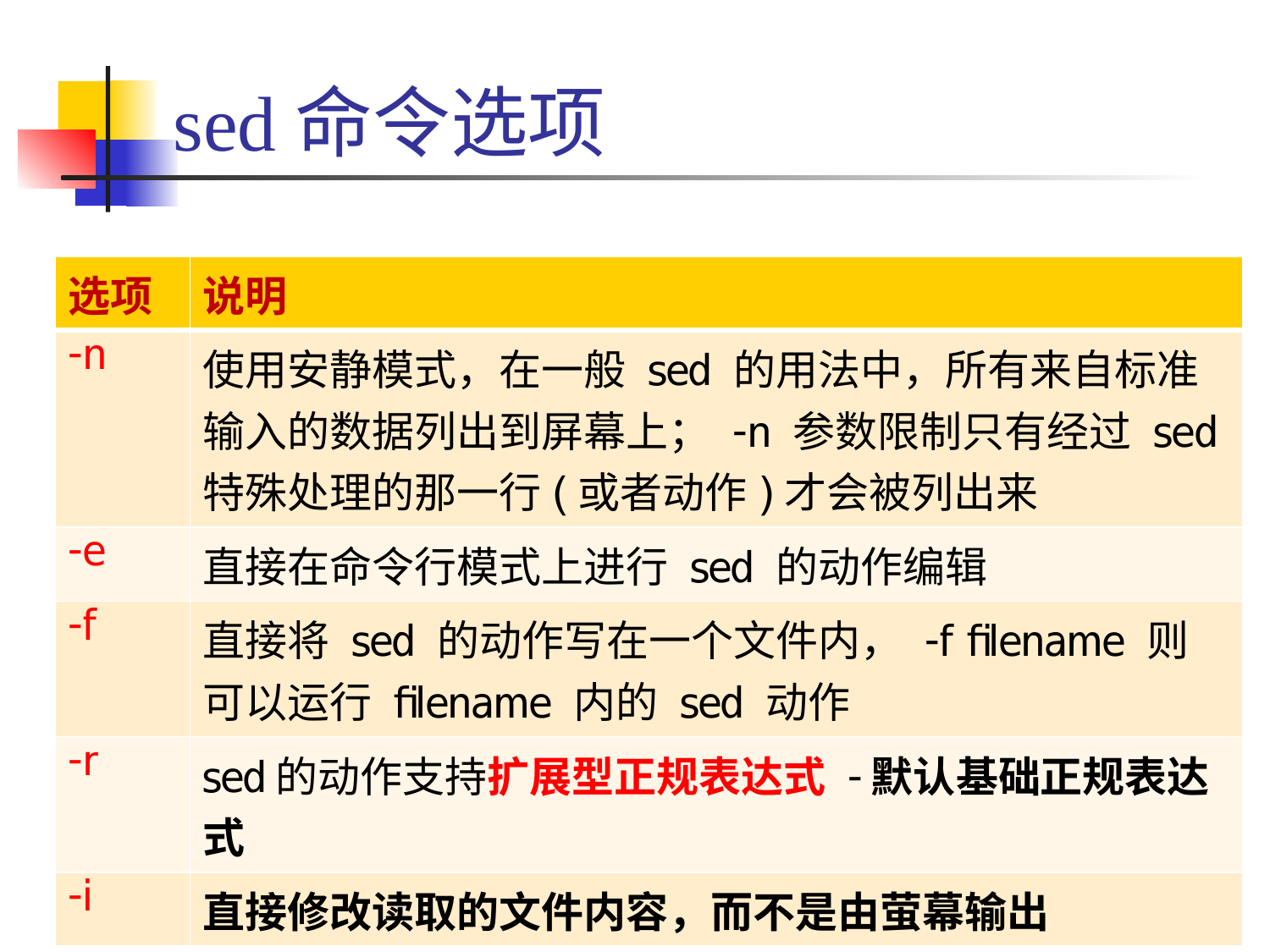

# sed命令选项
| 选项 | 说明 |
| --- | --- |
| -n | 使用安静模式，在一般 sed 的用法中，所有来自标准输入的数据列出到屏幕上； -n 参数限制只有经过 sed 特殊处理的那一行(或者动作)才会被列出来 |
| -e | 直接在命令行模式上进行 sed 的动作编辑 |
| -f | 直接将 sed 的动作写在一个文件内， -f filename 则可以运行 filename 内的 sed 动作 |
| -r | sed的动作支持扩展型正规表达式 -默认基础正规表达式 |
| -i | 直接修改读取的文件内容，而不是由萤幕输出 |